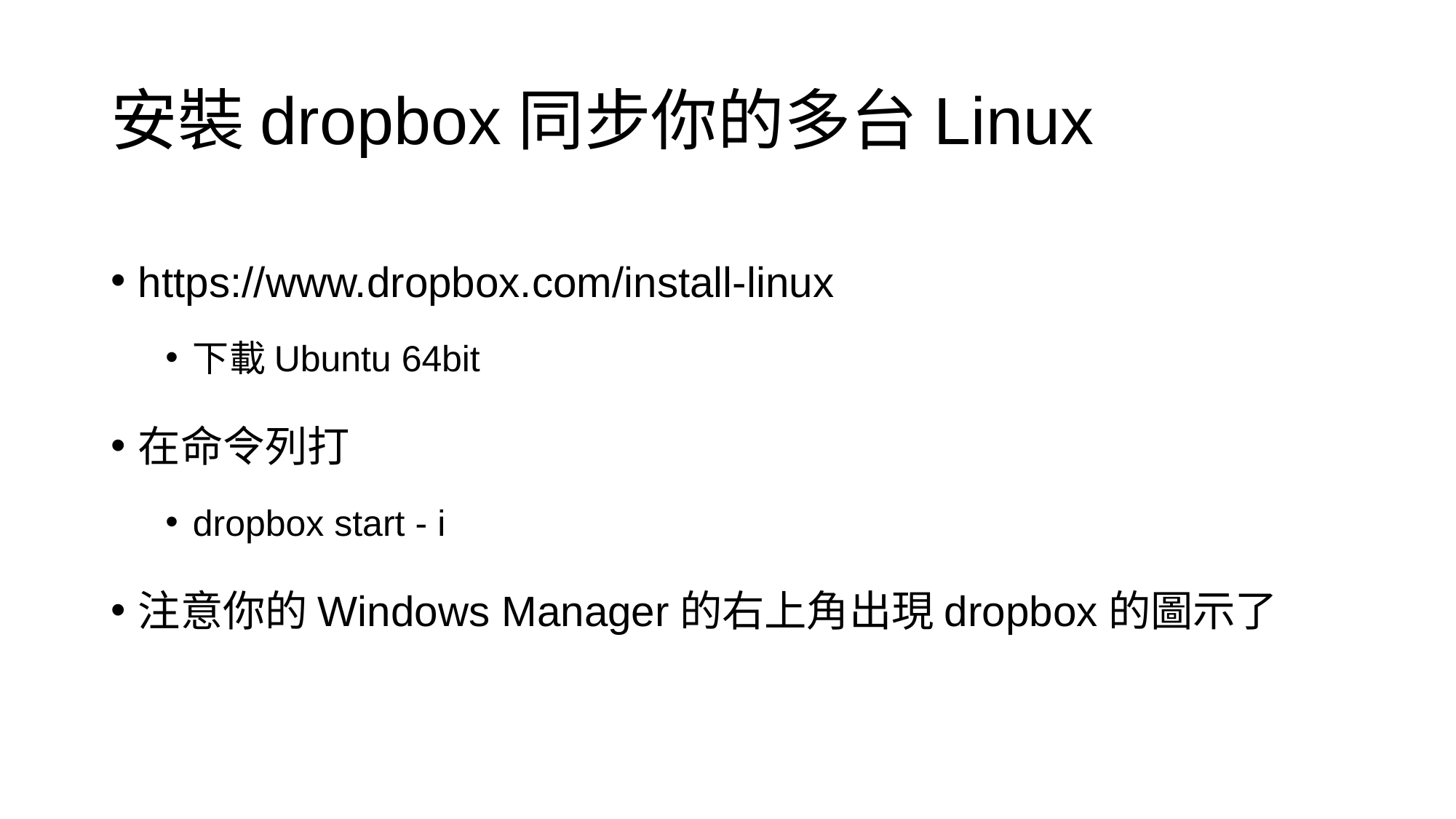

# 安裝dropbox同步你的多台Linux
https://www.dropbox.com/install-linux
下載Ubuntu 64bit
在命令列打
dropbox start - i
注意你的Windows Manager的右上角出現dropbox的圖示了